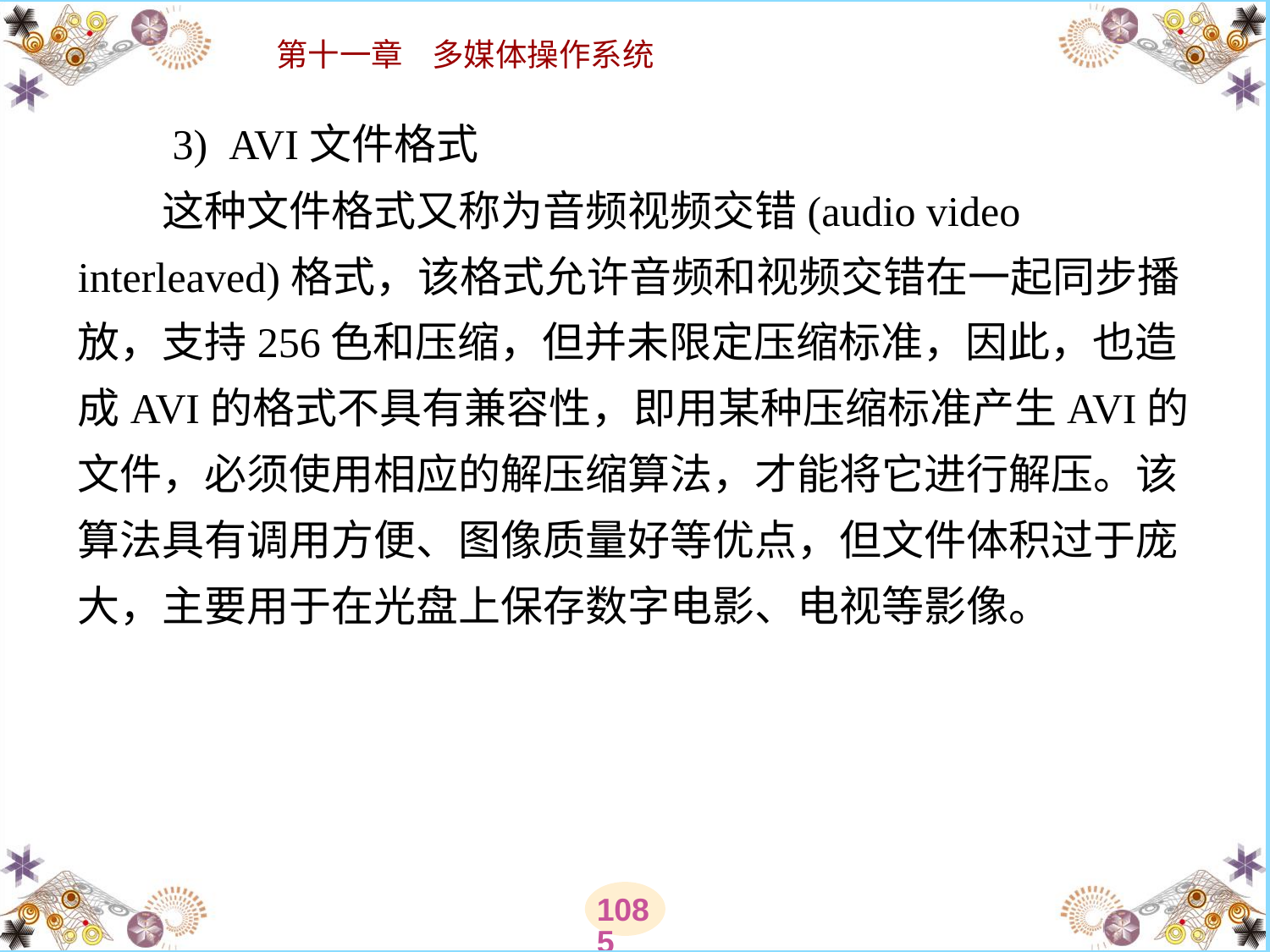

# 3)  AVI文件格式 　　这种文件格式又称为音频视频交错(audio video interleaved)格式，该格式允许音频和视频交错在一起同步播放，支持256色和压缩，但并未限定压缩标准，因此，也造成AVI的格式不具有兼容性，即用某种压缩标准产生AVI的文件，必须使用相应的解压缩算法，才能将它进行解压。该算法具有调用方便、图像质量好等优点，但文件体积过于庞大，主要用于在光盘上保存数字电影、电视等影像。